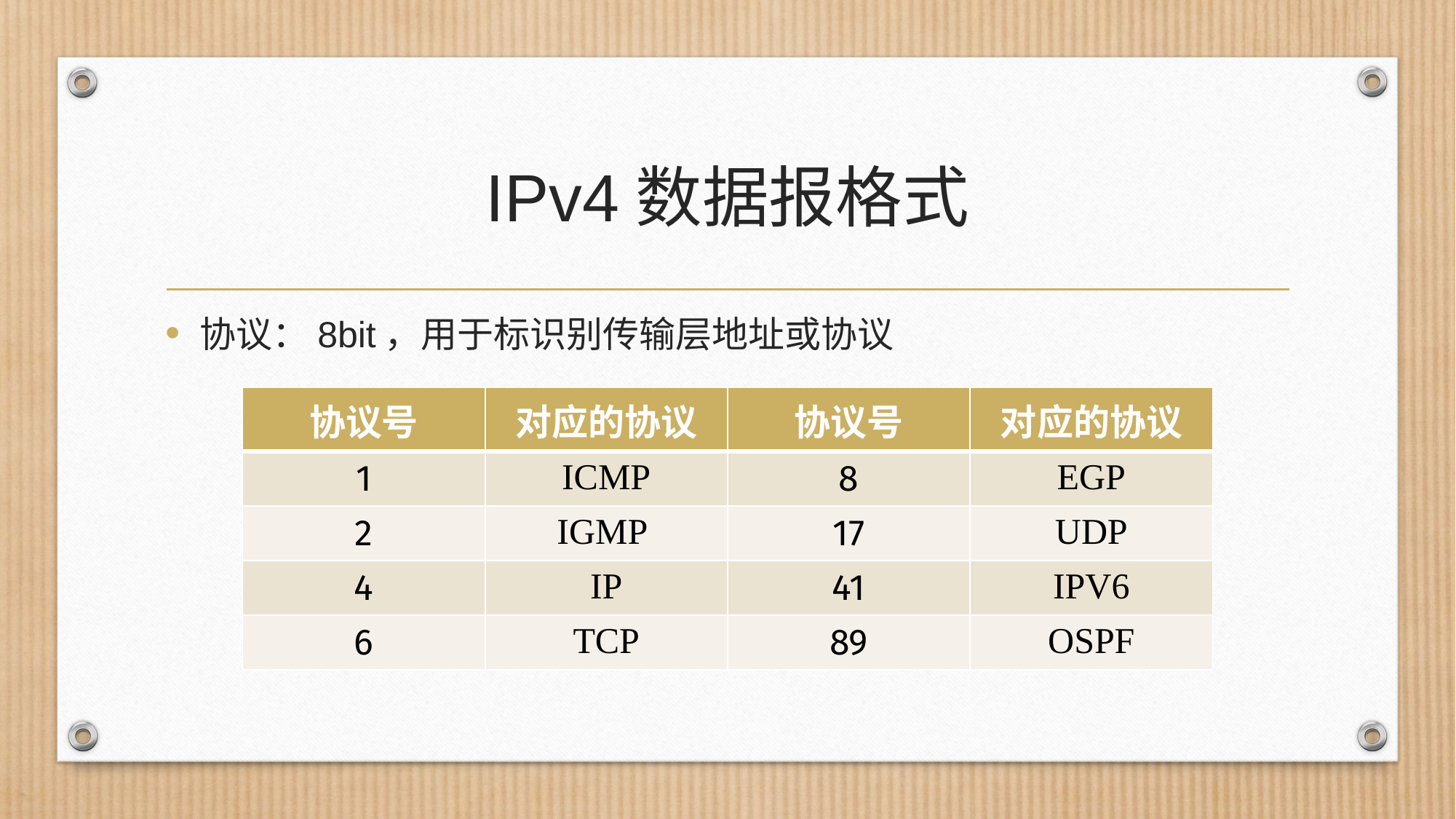

# IPv4数据报格式
协议：8bit，用于标识别传输层地址或协议

| 协议号 | 对应的协议 | 协议号 | 对应的协议 |
| --- | --- | --- | --- |
| 1 | ICMP | 8 | EGP |
| 2 | IGMP | 17 | UDP |
| 4 | IP | 41 | IPV6 |
| 6 | TCP | 89 | OSPF |